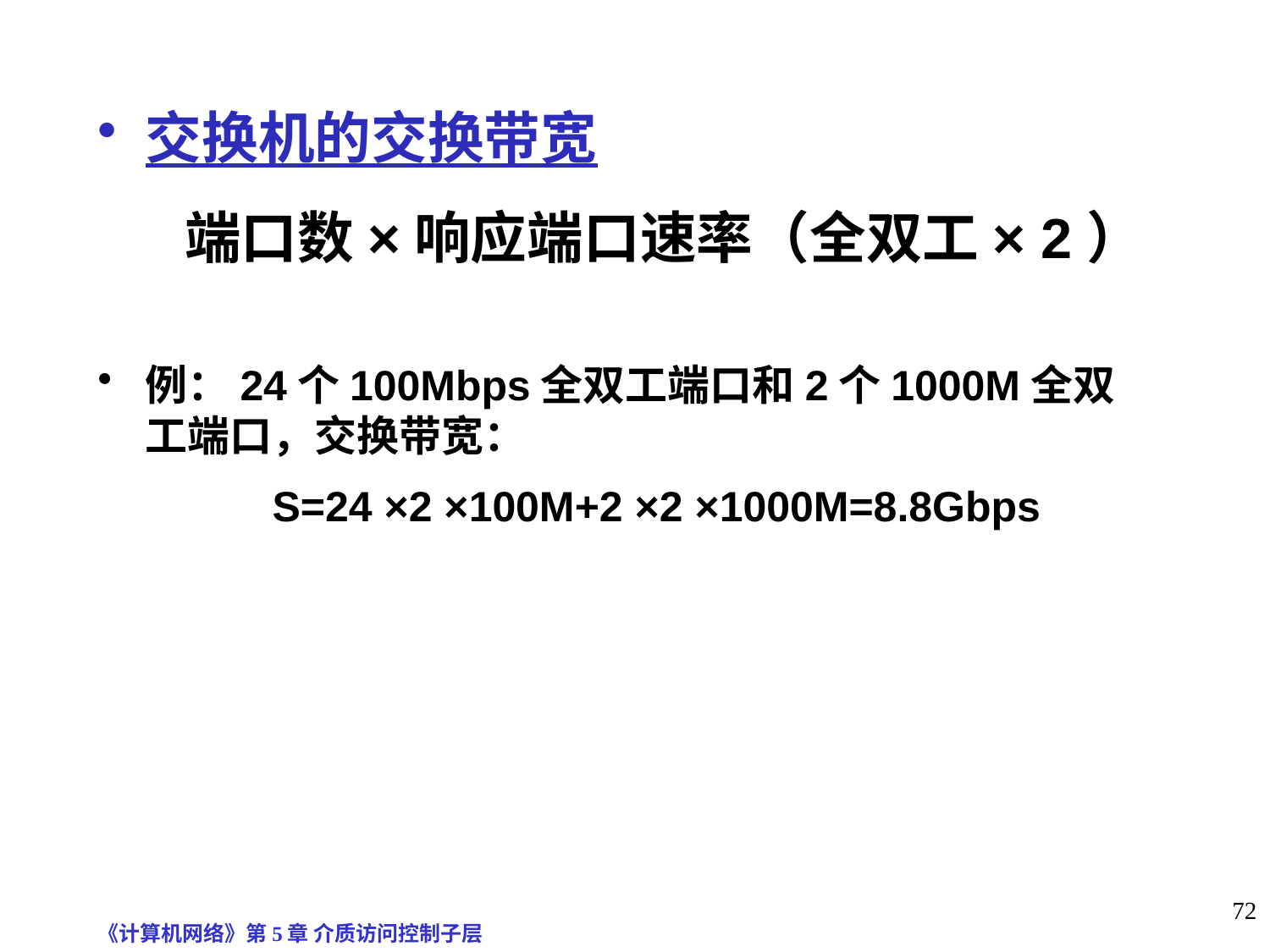

交换机的交换带宽
	  端口数×响应端口速率（全双工× 2）

例：24个100Mbps全双工端口和2个1000M全双工端口，交换带宽：
		S=24 ×2 ×100M+2 ×2 ×1000M=8.8Gbps

《计算机网络》第5章 介质访问控制子层
72